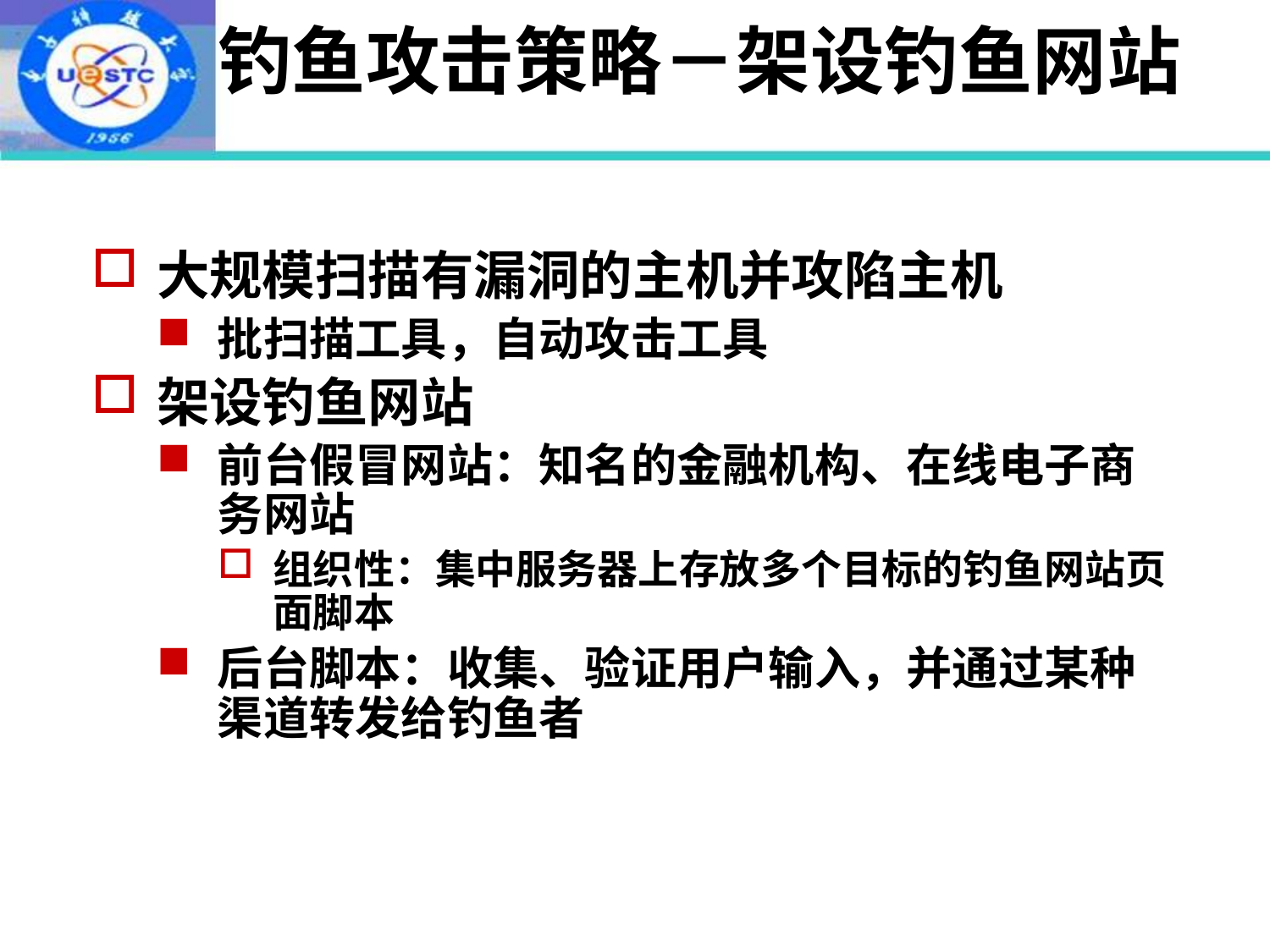

# 钓鱼攻击策略－架设钓鱼网站
大规模扫描有漏洞的主机并攻陷主机
批扫描工具，自动攻击工具
架设钓鱼网站
前台假冒网站：知名的金融机构、在线电子商务网站
组织性：集中服务器上存放多个目标的钓鱼网站页面脚本
后台脚本：收集、验证用户输入，并通过某种渠道转发给钓鱼者